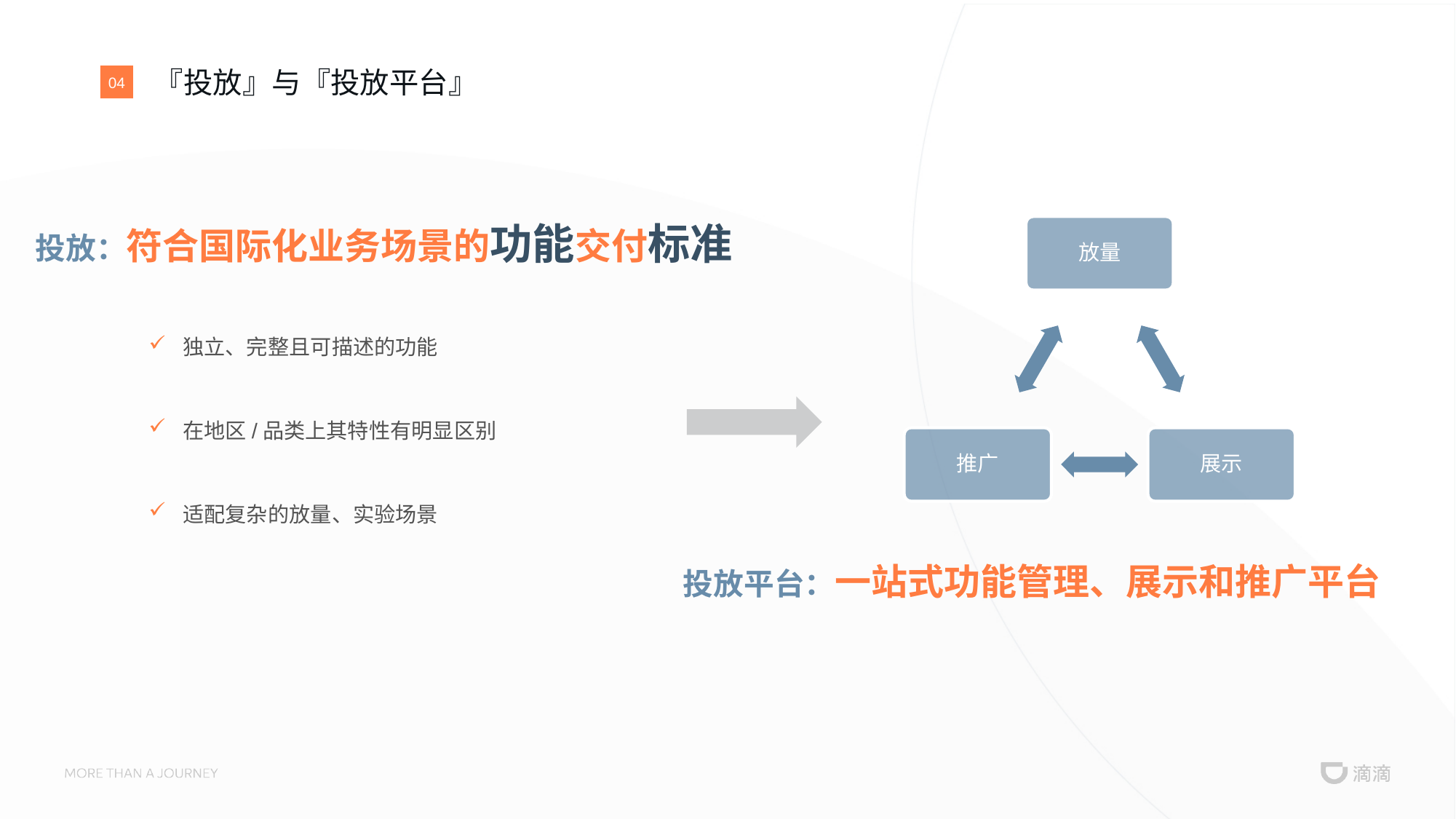

# 『投放』与『投放平台』
04
投放：符合国际化业务场景的功能交付标准
独立、完整且可描述的功能
在地区/品类上其特性有明显区别
适配复杂的放量、实验场景

放量

推广
展示

投放平台：一站式功能管理、展示和推广平台